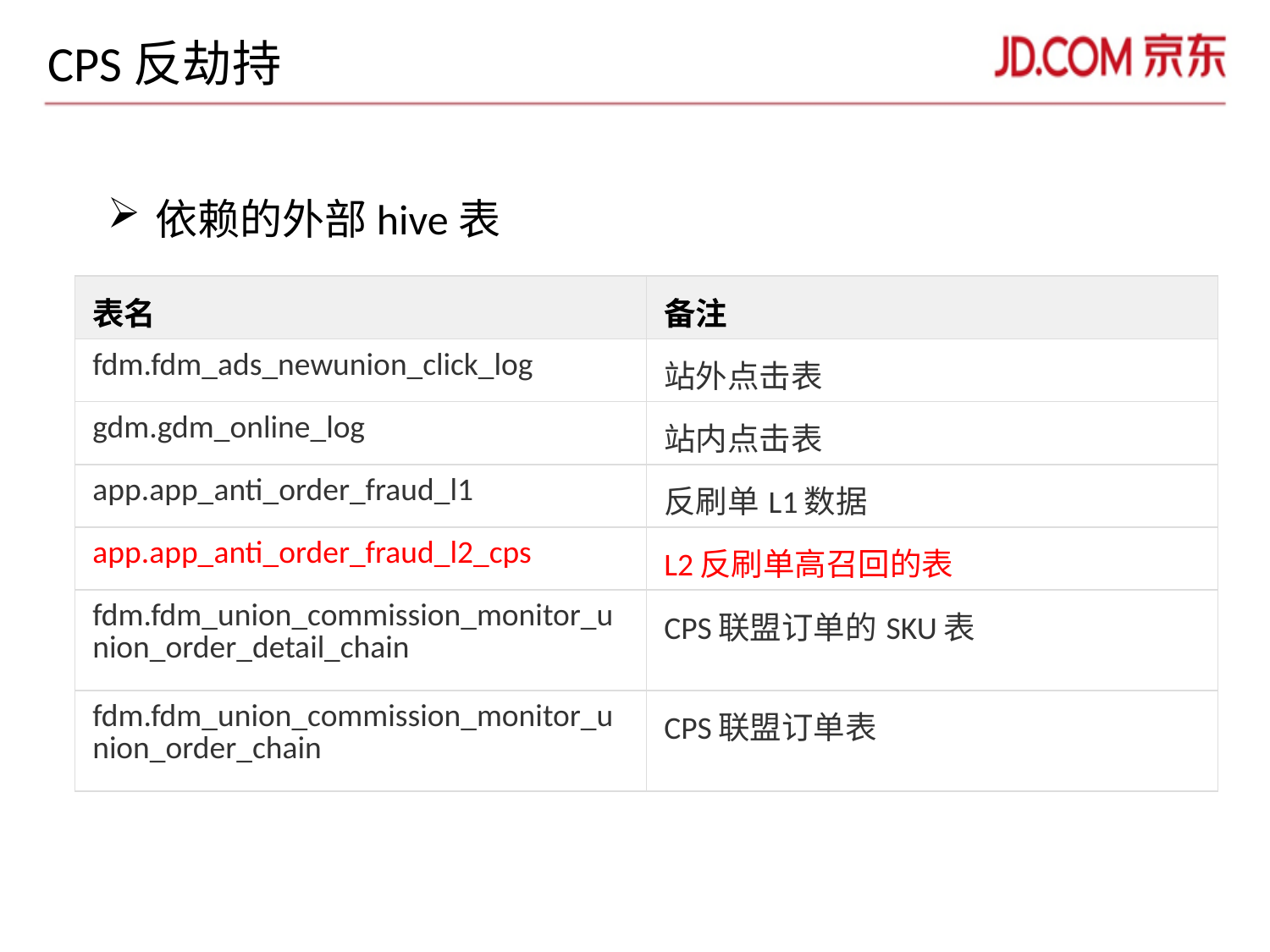

CPS反劫持
依赖的外部hive表

T+1产出

接入反刷单L1数据

每天新增挖掘订单数4w单左右
| 表名 | 备注 |
| --- | --- |
| fdm.fdm\_ads\_newunion\_click\_log | 站外点击表 |
| gdm.gdm\_online\_log | 站内点击表 |
| app.app\_anti\_order\_fraud\_l1 | 反刷单L1数据 |
| app.app\_anti\_order\_fraud\_l2\_cps | L2反刷单高召回的表 |
| fdm.fdm\_union\_commission\_monitor\_union\_order\_detail\_chain | CPS联盟订单的SKU表 |
| fdm.fdm\_union\_commission\_monitor\_union\_order\_chain | CPS联盟订单表 |